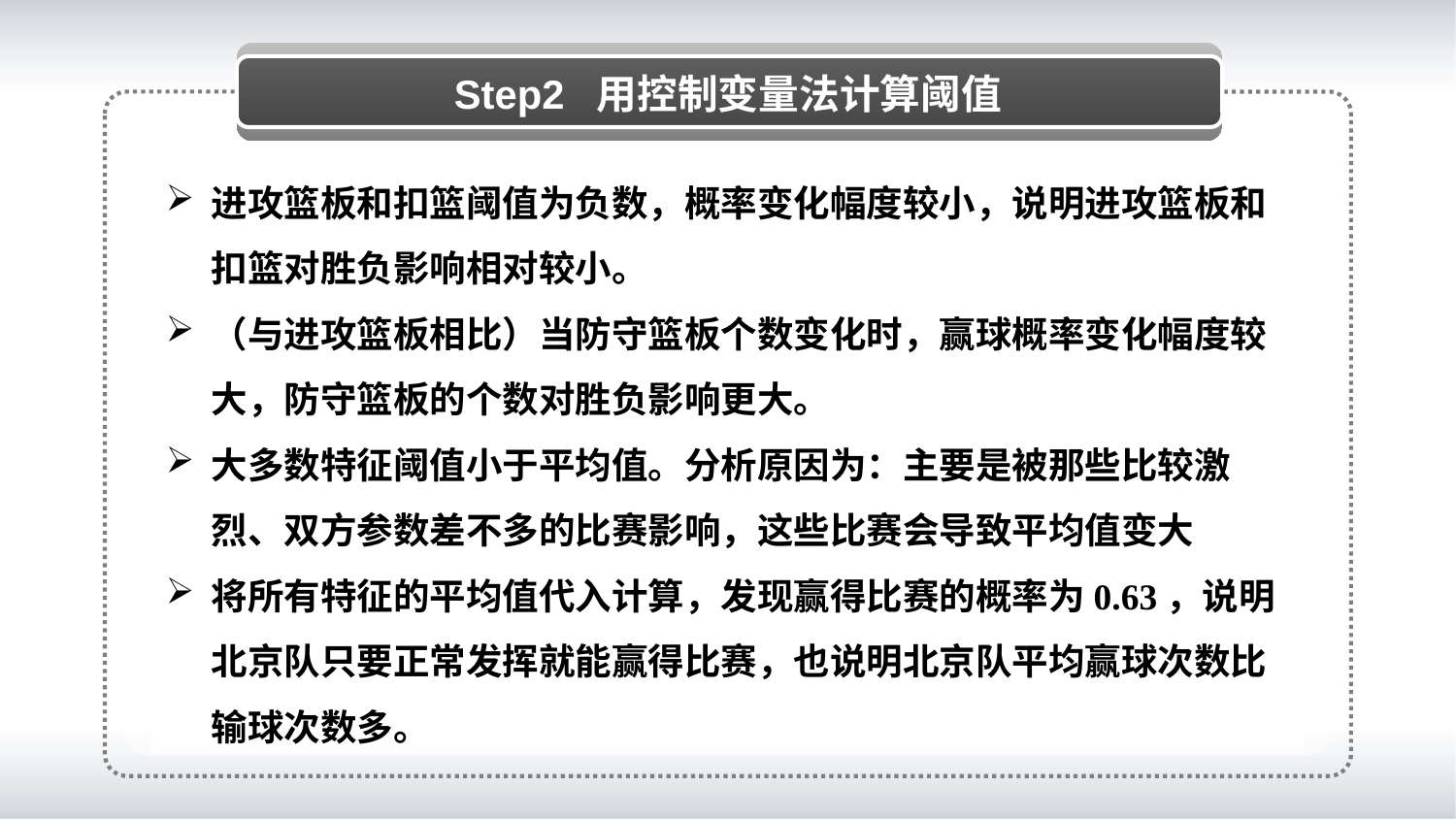

Step2  用控制变量法计算阈值

进攻篮板和扣篮阈值为负数，概率变化幅度较小，说明进攻篮板和扣篮对胜负影响相对较小。
（与进攻篮板相比）当防守篮板个数变化时，赢球概率变化幅度较大，防守篮板的个数对胜负影响更大。
大多数特征阈值小于平均值。分析原因为：主要是被那些比较激烈、双方参数差不多的比赛影响，这些比赛会导致平均值变大
将所有特征的平均值代入计算，发现赢得比赛的概率为0.63，说明北京队只要正常发挥就能赢得比赛，也说明北京队平均赢球次数比输球次数多。